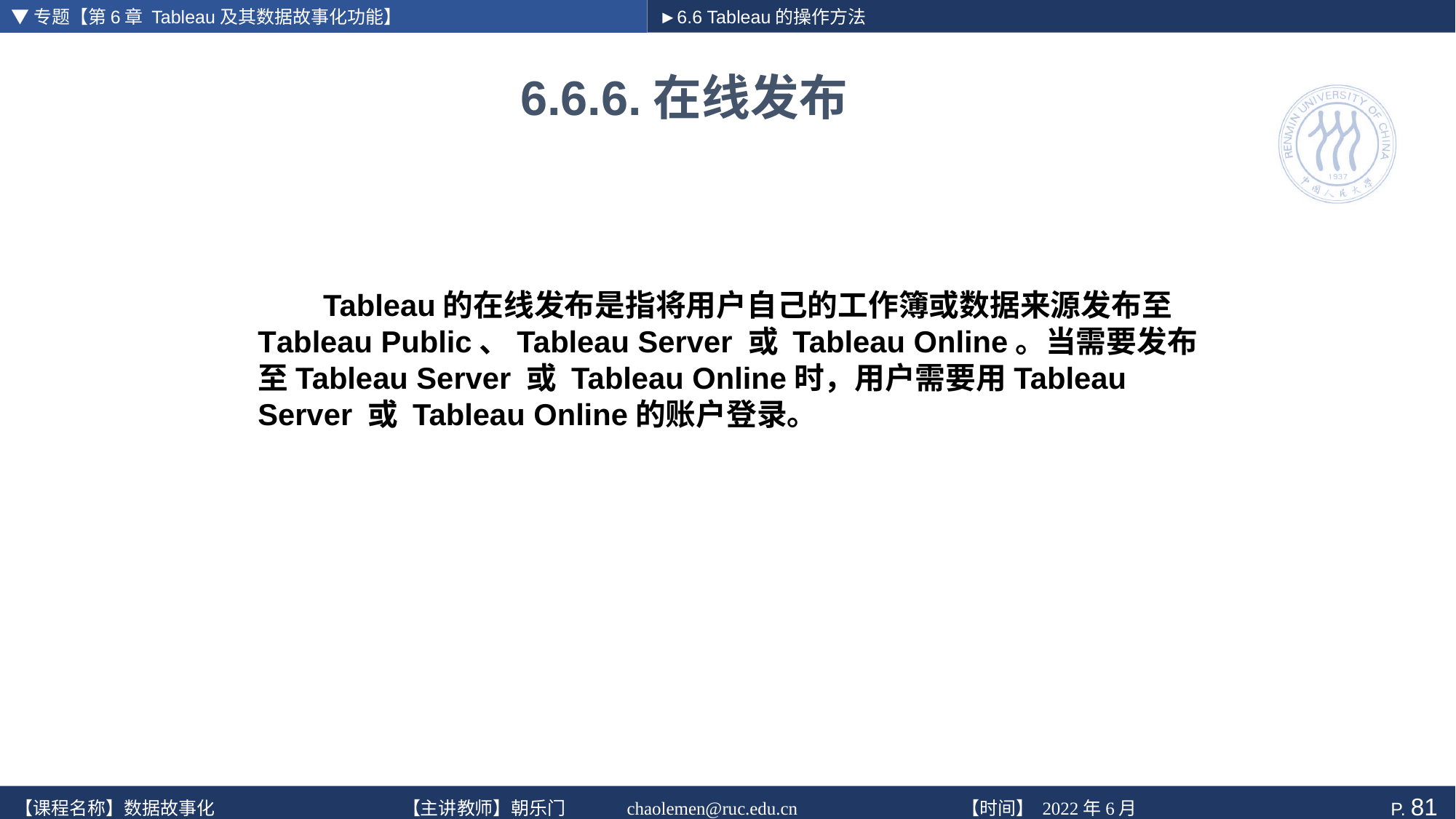

▼专题【第6章 Tableau及其数据故事化功能】
►6.6 Tableau的操作方法
# 6.6.6.在线发布
    Tableau的在线发布是指将用户自己的工作簿或数据来源发布至Tableau Public、Tableau Server 或 Tableau Online。当需要发布至Tableau Server 或 Tableau Online时，用户需要用Tableau Server 或 Tableau Online的账户登录。